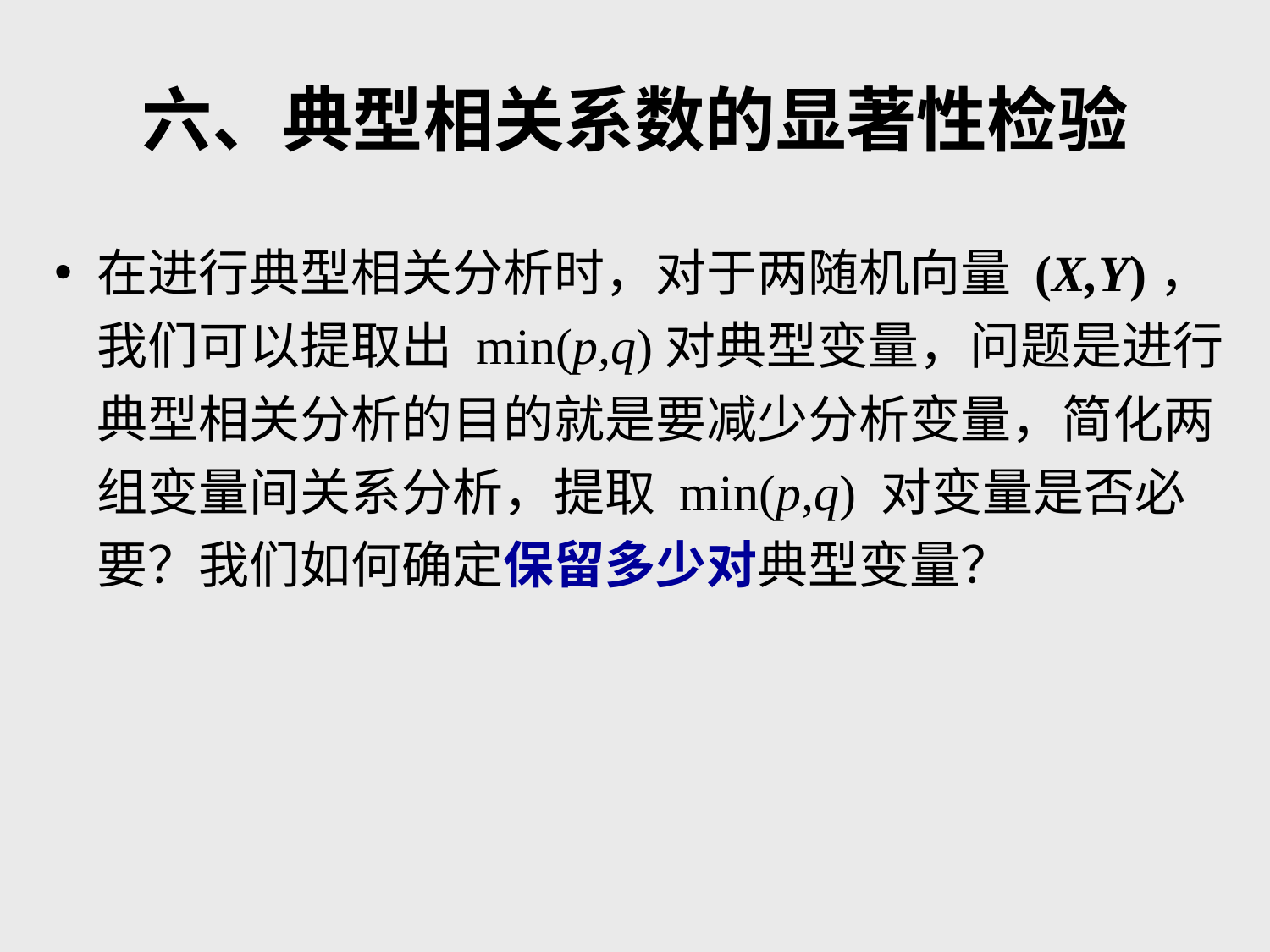

# 六、典型相关系数的显著性检验
在进行典型相关分析时，对于两随机向量 (X,Y)，我们可以提取出 min(p,q)对典型变量，问题是进行典型相关分析的目的就是要减少分析变量，简化两组变量间关系分析，提取 min(p,q) 对变量是否必要？我们如何确定保留多少对典型变量？